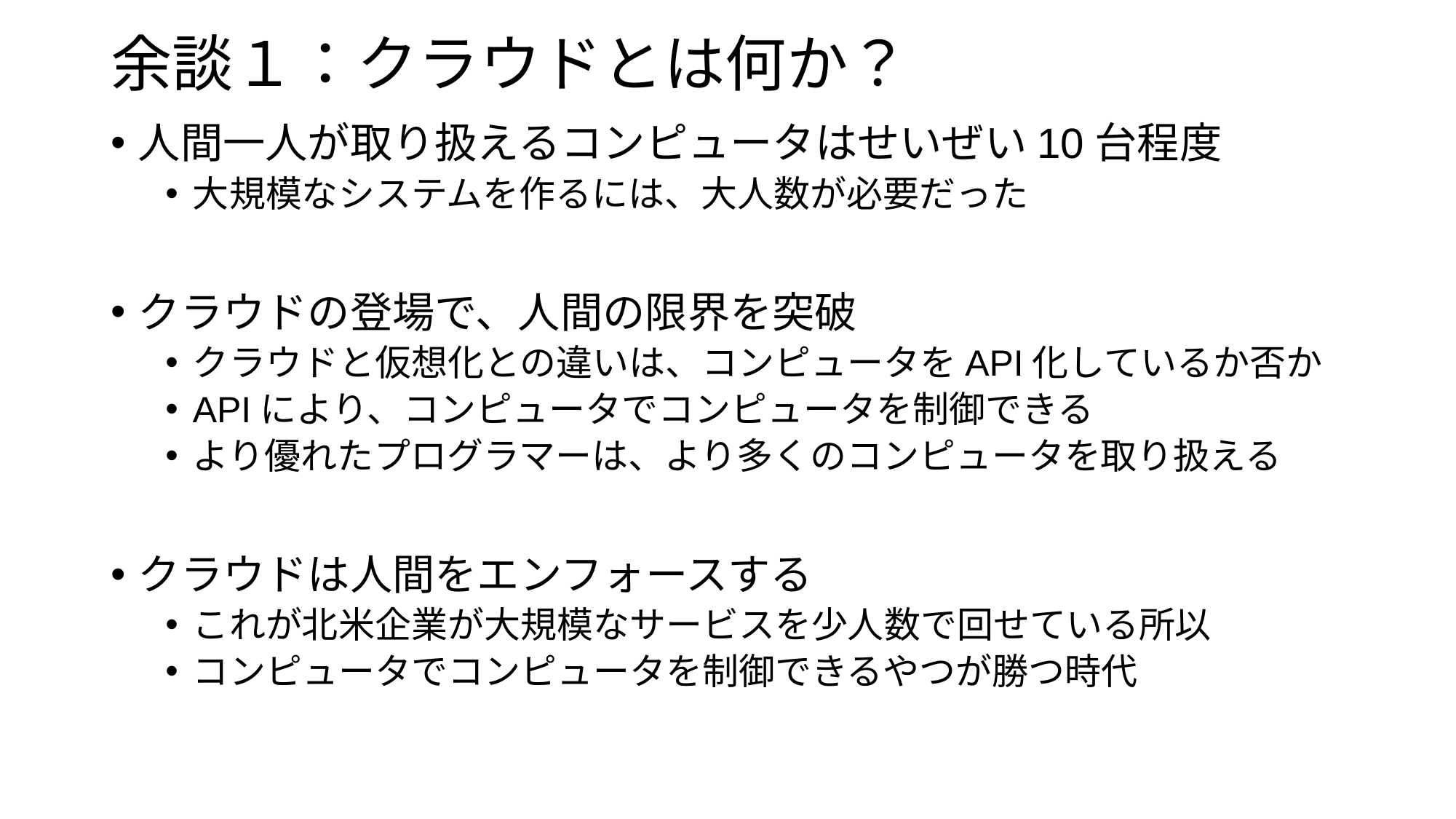

# 余談１：クラウドとは何か？
人間一人が取り扱えるコンピュータはせいぜい10台程度
大規模なシステムを作るには、大人数が必要だった

クラウドの登場で、人間の限界を突破
クラウドと仮想化との違いは、コンピュータをAPI化しているか否か
APIにより、コンピュータでコンピュータを制御できる
より優れたプログラマーは、より多くのコンピュータを取り扱える

クラウドは人間をエンフォースする
これが北米企業が大規模なサービスを少人数で回せている所以
コンピュータでコンピュータを制御できるやつが勝つ時代